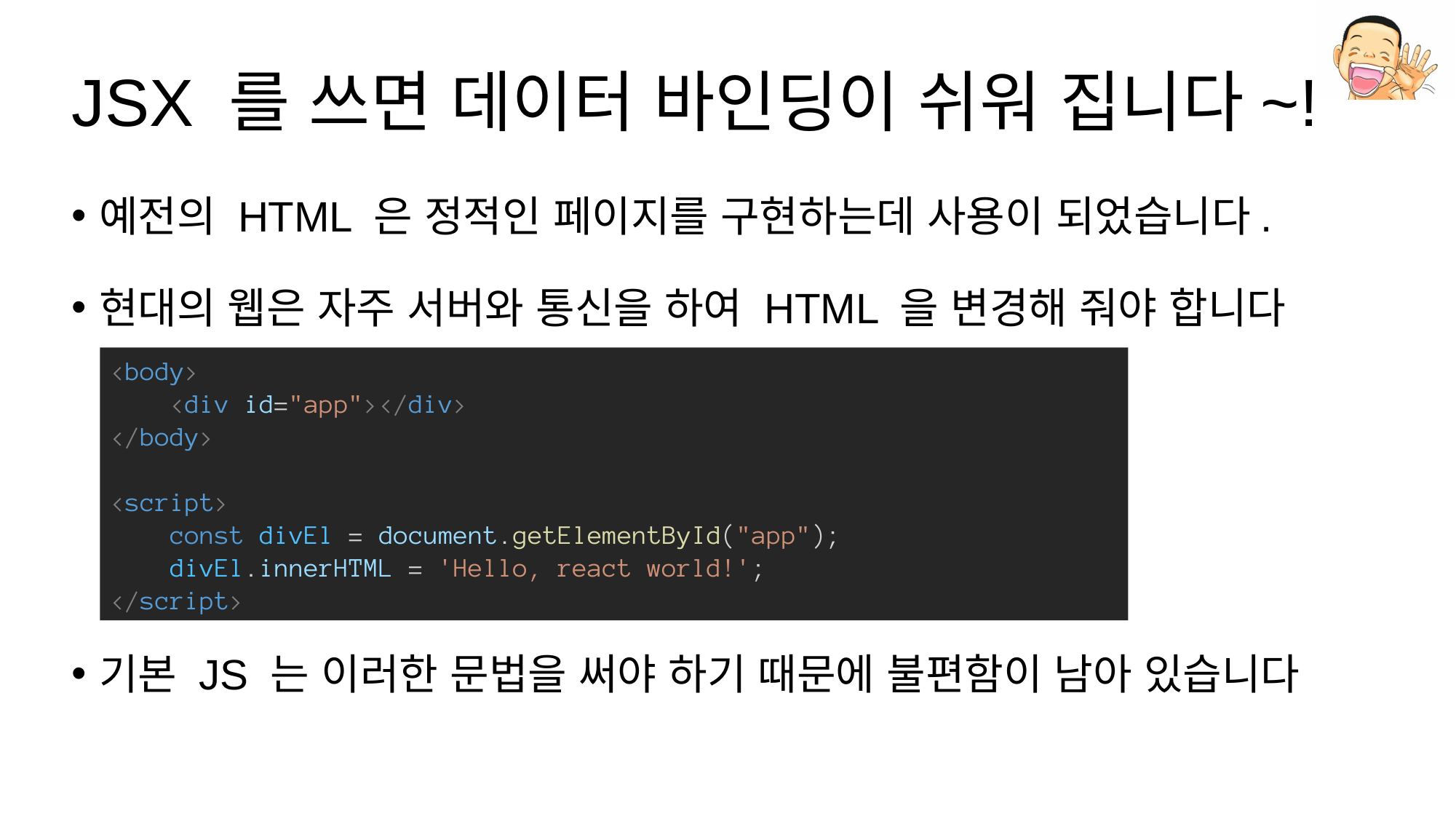

# JSX 를 쓰면 데이터 바인딩이 쉬워 집니다~!
예전의 HTML 은 정적인 페이지를 구현하는데 사용이 되었습니다.
현대의 웹은 자주 서버와 통신을 하여 HTML 을 변경해 줘야 합니다

기본 JS 는 이러한 문법을 써야 하기 때문에 불편함이 남아 있습니다
<body>
    <div id="app"></div>
</body>
<script>
    const divEl = document.getElementById("app");
    divEl.innerHTML = 'Hello, react world!';
</script>